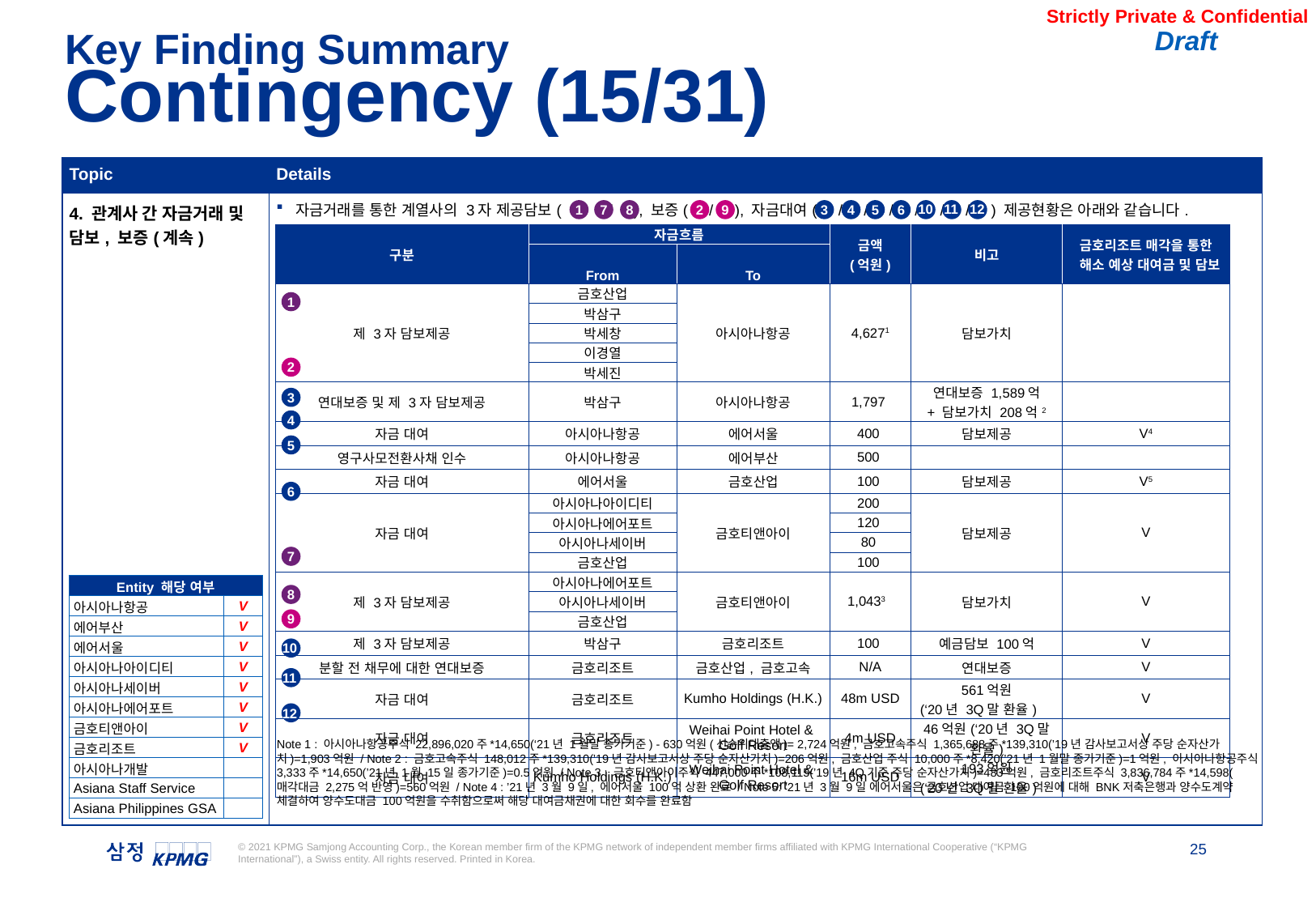

Key Finding Summary
Contingency (15/31)
| Topic | Details |
| --- | --- |
| 4. 관계사 간 자금거래 및 담보, 보증(계속) | 자금거래를 통한 계열사의 3자 제공담보( / / ), 보증( / ), 자금대여( / / / / / / ) 제공현황은 아래와 같습니다. |
12
10
11
1
7
8
2
9
3
4
5
6

| 구분 | 자금흐름 |  | 금액 (억원) | 비고 | 금호리조트 매각을 통한 해소 예상 대여금 및 담보 |
| --- | --- | --- | --- | --- | --- |
|  | From | To |  |  |  |
| 제 3자 담보제공 | 금호산업 | 아시아나항공 | 4,6271 | 담보가치 |  |
|  | 박삼구 |  |  |  |  |
|  | 박세창 |  |  |  |  |
|  | 이경열 |  |  |  |  |
|  | 박세진 |  |  |  |  |
| 연대보증 및 제 3자 담보제공 | 박삼구 | 아시아나항공 | 1,797 | 연대보증 1,589억 + 담보가치 208억2 |  |
| 자금 대여 | 아시아나항공 | 에어서울 | 400 | 담보제공 | V4 |
| 영구사모전환사채 인수 | 아시아나항공 | 에어부산 | 500 |  |  |
| 자금 대여 | 에어서울 | 금호산업 | 100 | 담보제공 | V5 |
| 자금 대여 | 아시아나아이디티 | 금호티앤아이 | 200 | 담보제공 | V |
|  | 아시아나에어포트 |  | 120 |  |  |
|  | 아시아나세이버 |  | 80 |  |  |
|  | 금호산업 |  | 100 |  |  |
| 제 3자 담보제공 | 아시아나에어포트 | 금호티앤아이 | 1,0433 | 담보가치 | V |
|  | 아시아나세이버 |  |  |  |  |
|  | 금호산업 |  |  |  |  |
| 제 3자 담보제공 | 박삼구 | 금호리조트 | 100 | 예금담보 100억 | V |
| 분할 전 채무에 대한 연대보증 | 금호리조트 | 금호산업, 금호고속 | N/A | 연대보증 | V |
| 자금 대여 | 금호리조트 | Kumho Holdings (H.K.) | 48m USD | 561억원 (‘20년 3Q말 환율) | V |
| 자금 대여 | 금호리조트 | Weihai Point Hotel & Golf Resort | 4m USD | 46억원(‘20년 3Q말 환율) | V |
| 자금 대여 | Kumho Holdings (H.K.) | Weihai Point Hotel & Golf Resort | 16m USD | 193억원 (‘20년 3Q말 환율) | V |
1
2
3
4
5
6
7
| Entity 해당 여부 |  |
| --- | --- |
| 아시아나항공 | V |
| 에어부산 | V |
| 에어서울 | V |
| 아시아나아이디티 | V |
| 아시아나세이버 | V |
| 아시아나에어포트 | V |
| 금호티앤아이 | V |
| 금호리조트 | V |
| 아시아나개발 |  |
| Asiana Staff Service |  |
| Asiana Philippines GSA |  |
8
9
10

11

12

Note 1 : 아시아나항공주식 22,896,020주*14,650(‘21년 1월말 종가기준) - 630억원(선순위대출액)= 2,724억원, 금호고속주식 1,365,688주*139,310(’19년 감사보고서상 주당 순자산가치)=1,903억원 / Note 2 : 금호고속주식 148,012주*139,310(’19년 감사보고서상 주당 순자산가치)=206억원, 금호산업 주식 10,000주*8,420(’21년 1월말 종가기준)=1억원, 아시아나항공주식 3,333주*14,650(’21년 1월 15일 종가기준)=0.5억원 / Note 3 : 금호티앤아이주식 447,000주*108,115(’19년 4Q기준 주당 순자산가치)=483억원, 금호리조트주식 3,836,784주*14,598(매각대금 2,275억 반영)=560억원 / Note 4 : ’21년 3월 9일, 에어서울 100억 상환 완료 / Note 5: ’21년 3월 9일 에어서울은 금호산업 대여금 100억원에 대해 BNK저축은행과 양수도계약 체결하여 양수도대금 100억원을 수취함으로써 해당 대여금채권에 대한 회수를 완료함